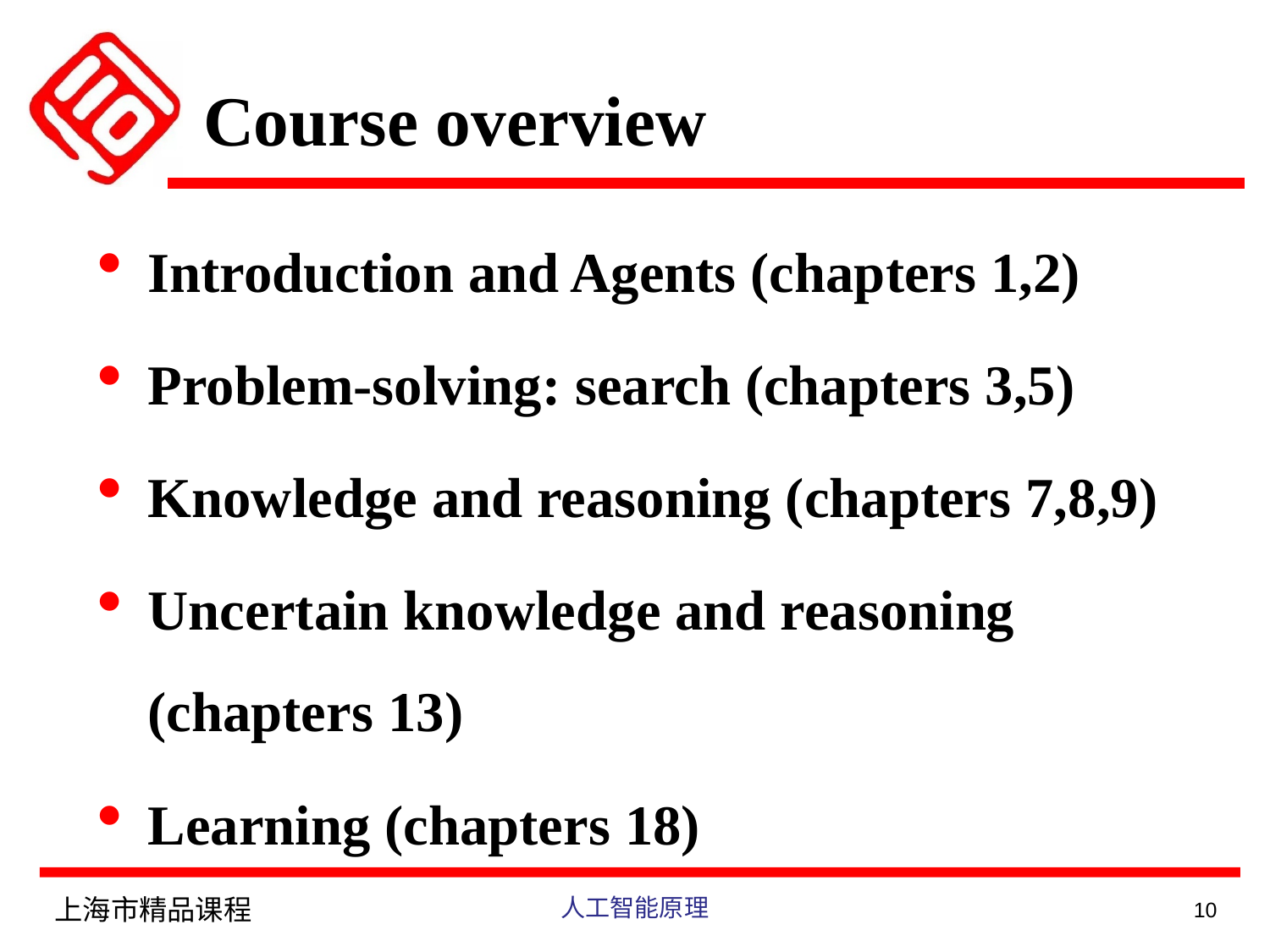

# Course overview
Introduction and Agents (chapters 1,2)
Problem-solving: search (chapters 3,5)
Knowledge and reasoning (chapters 7,8,9)
Uncertain knowledge and reasoning (chapters 13)
Learning (chapters 18)
上海市精品课程
人工智能原理
10